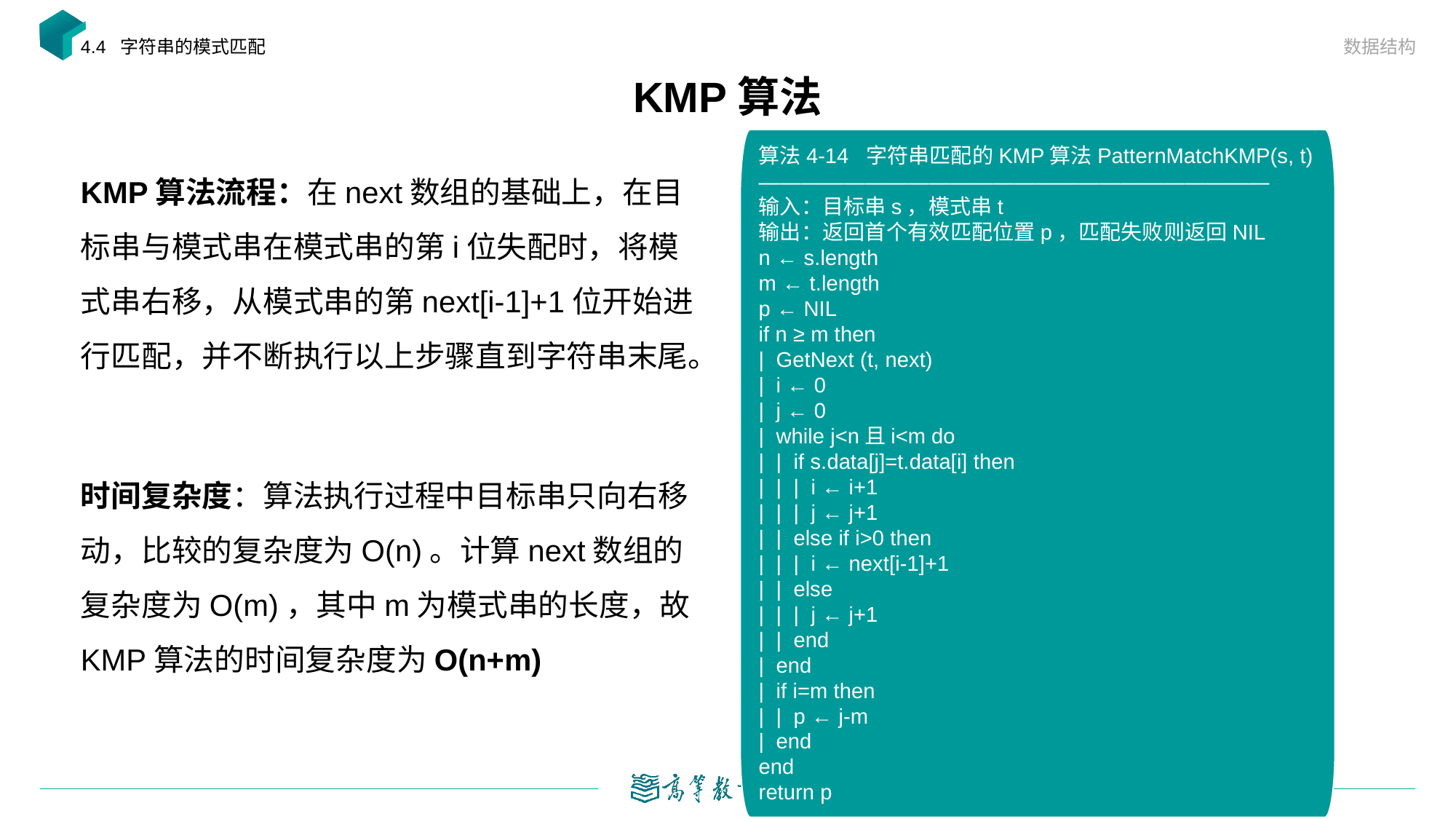

数据结构
4.4  字符串的模式匹配
# KMP算法
算法4-14  字符串匹配的KMP算法PatternMatchKMP(s, t)
————————————————————————
输入：目标串s，模式串t
输出：返回首个有效匹配位置p，匹配失败则返回NIL
n ← s.length
m ← t.length
p ← NIL
if n ≥ m then
|  GetNext (t, next)
|  i ← 0
|  j ← 0
|  while j<n且i<m do
|  |  if s.data[j]=t.data[i] then
|  |  |  i ← i+1
|  |  |  j ← j+1
|  |  else if i>0 then
|  |  |  i ← next[i-1]+1
|  |  else
|  |  |  j ← j+1
|  |  end
|  end
|  if i=m then
|  |  p ← j-m
|  end
end
return p
KMP算法流程：在next数组的基础上，在目标串与模式串在模式串的第i位失配时，将模式串右移，从模式串的第next[i-1]+1位开始进行匹配，并不断执行以上步骤直到字符串末尾。

时间复杂度：算法执行过程中目标串只向右移动，比较的复杂度为O(n)。计算next数组的复杂度为O(m)，其中m为模式串的长度，故KMP算法的时间复杂度为O(n+m)